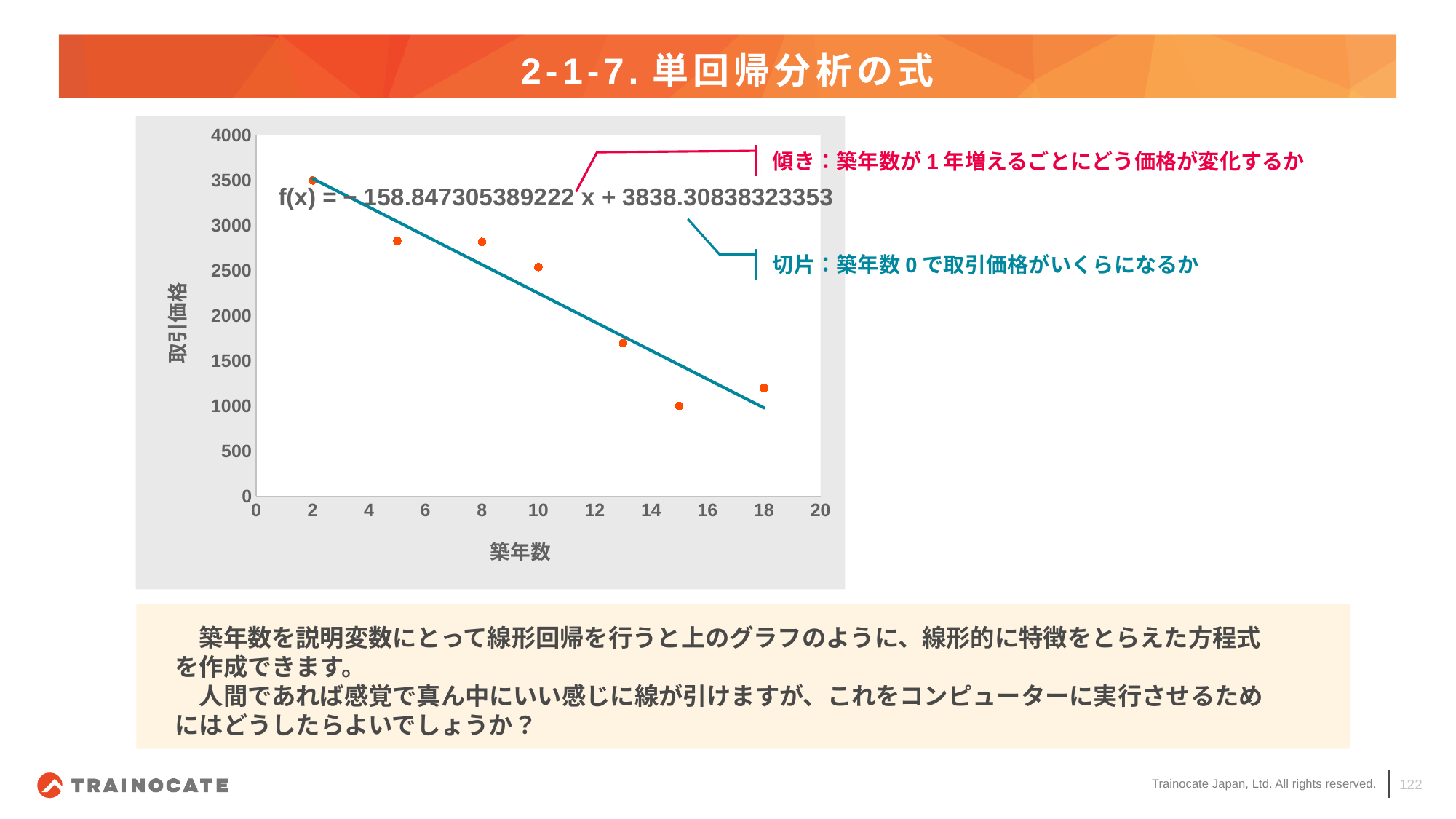

# 2-1-7.単回帰分析の式

### Chart

| Category | 取引価格 |
|---|---|
傾き：築年数が1年増えるごとにどう価格が変化するか
切片：築年数0で取引価格がいくらになるか
　築年数を説明変数にとって線形回帰を行うと上のグラフのように、線形的に特徴をとらえた方程式
を作成できます。
　人間であれば感覚で真ん中にいい感じに線が引けますが、これをコンピューターに実行させるため
にはどうしたらよいでしょうか？
122